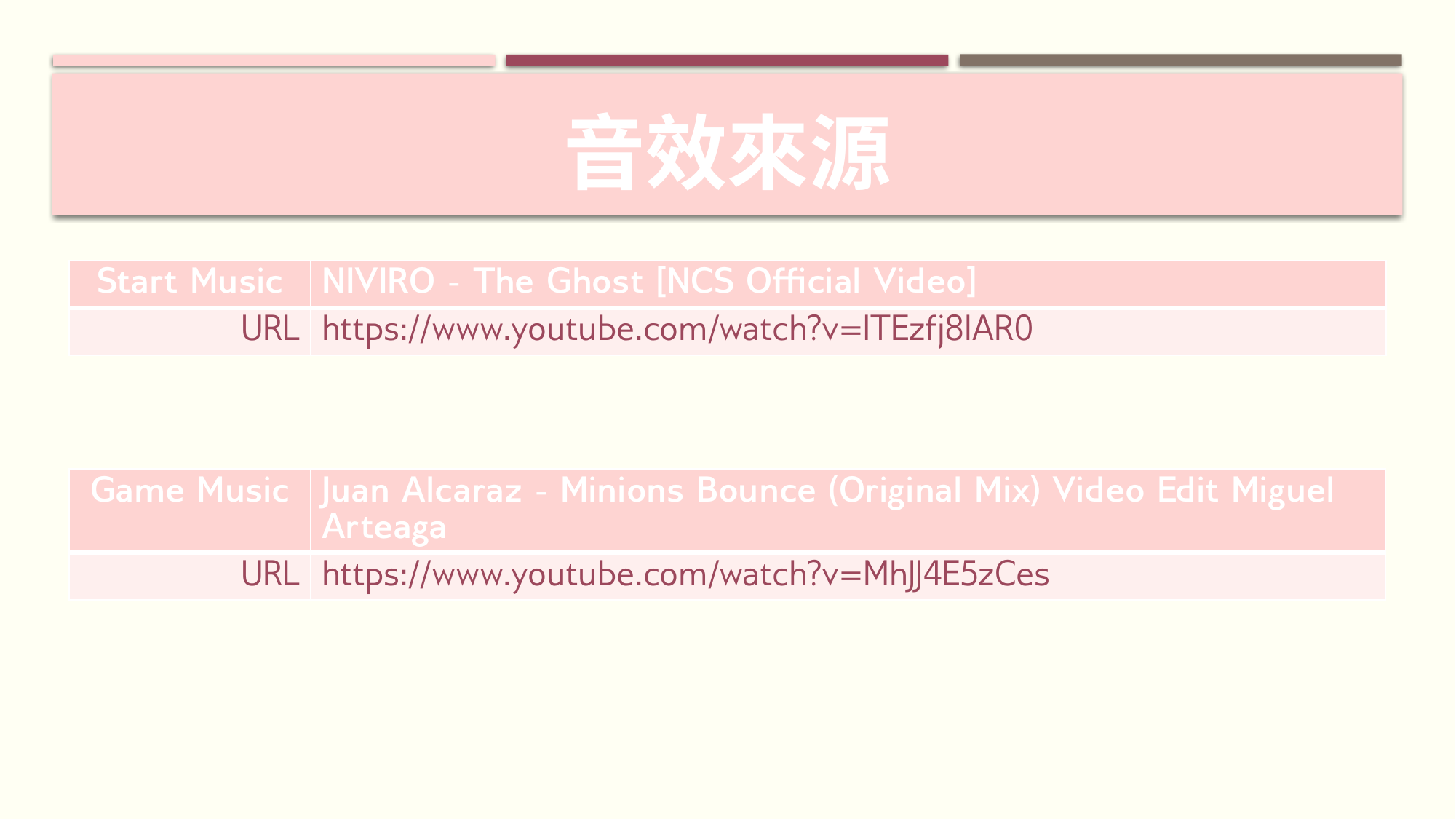

# 音效來源
| Start Music | NIVIRO - The Ghost [NCS Official Video] |
| --- | --- |
| URL | https://www.youtube.com/watch?v=lTEzfj8IAR0 |
| Game Music | Juan Alcaraz - Minions Bounce (Original Mix) Video Edit Miguel Arteaga |
| --- | --- |
| URL | https://www.youtube.com/watch?v=MhJJ4E5zCes |